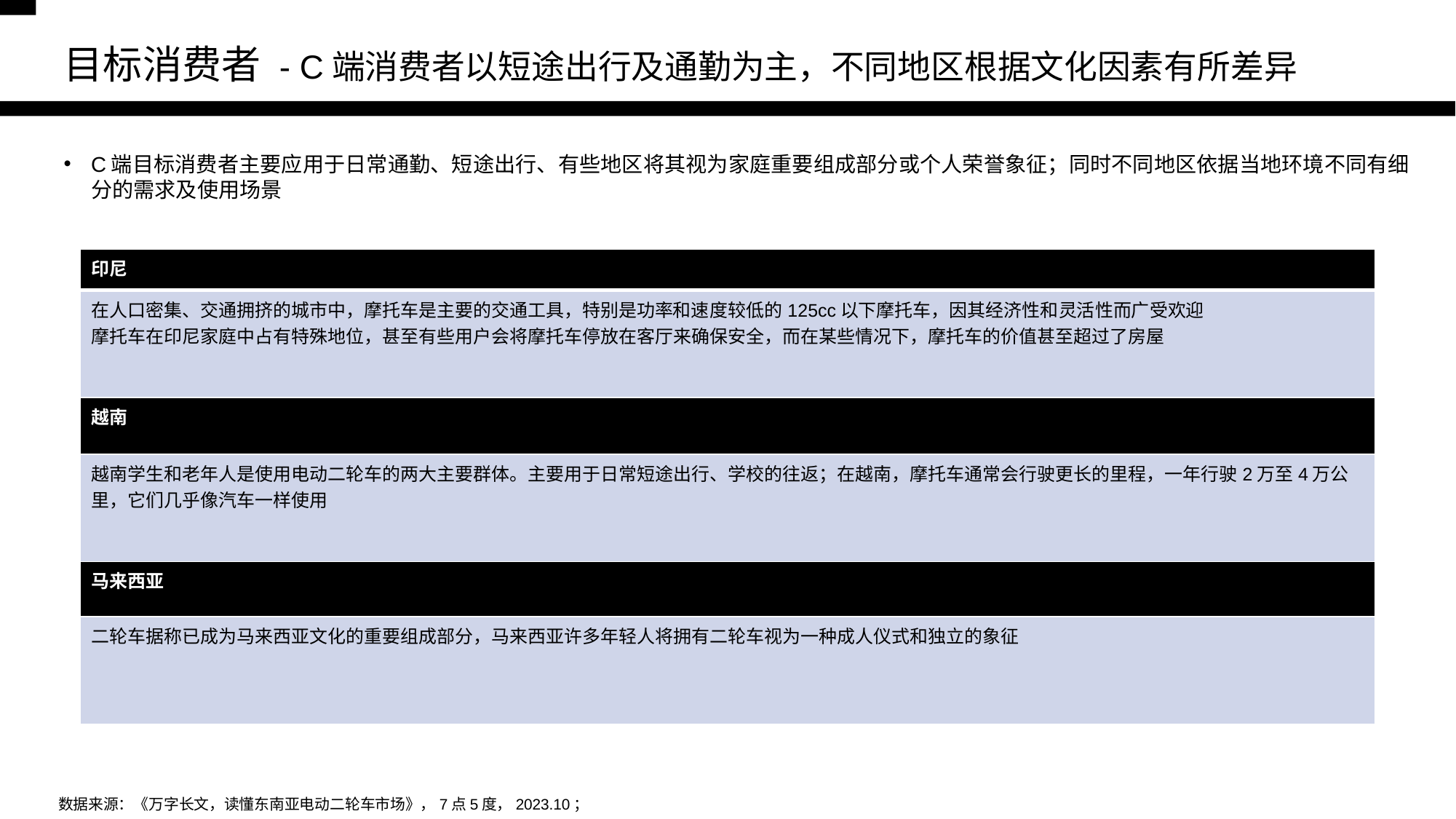

# 目标消费者 - C端消费者以短途出行及通勤为主，不同地区根据文化因素有所差异
C端目标消费者主要应用于日常通勤、短途出行、有些地区将其视为家庭重要组成部分或个人荣誉象征；同时不同地区依据当地环境不同有细分的需求及使用场景
| 印尼 |
| --- |
| 在人口密集、交通拥挤的城市中，摩托车是主要的交通工具，特别是功率和速度较低的125cc以下摩托车，因其经济性和灵活性而广受欢迎 摩托车在印尼家庭中占有特殊地位，甚至有些用户会将摩托车停放在客厅来确保安全，而在某些情况下，摩托车的价值甚至超过了房屋 |
| 越南 |
| 越南学生和老年人是使用电动二轮车的两大主要群体。主要用于日常短途出行、学校的往返；在越南，摩托车通常会行驶更长的里程，一年行驶2万至4万公里，它们几乎像汽车一样使用 |
| 马来西亚 |
| 二轮车据称已成为马来西亚文化的重要组成部分，马来西亚许多年轻人将拥有二轮车视为一种成人仪式和独立的象征 |
数据来源：《万字长文，读懂东南亚电动二轮车市场》，7点5度，2023.10；